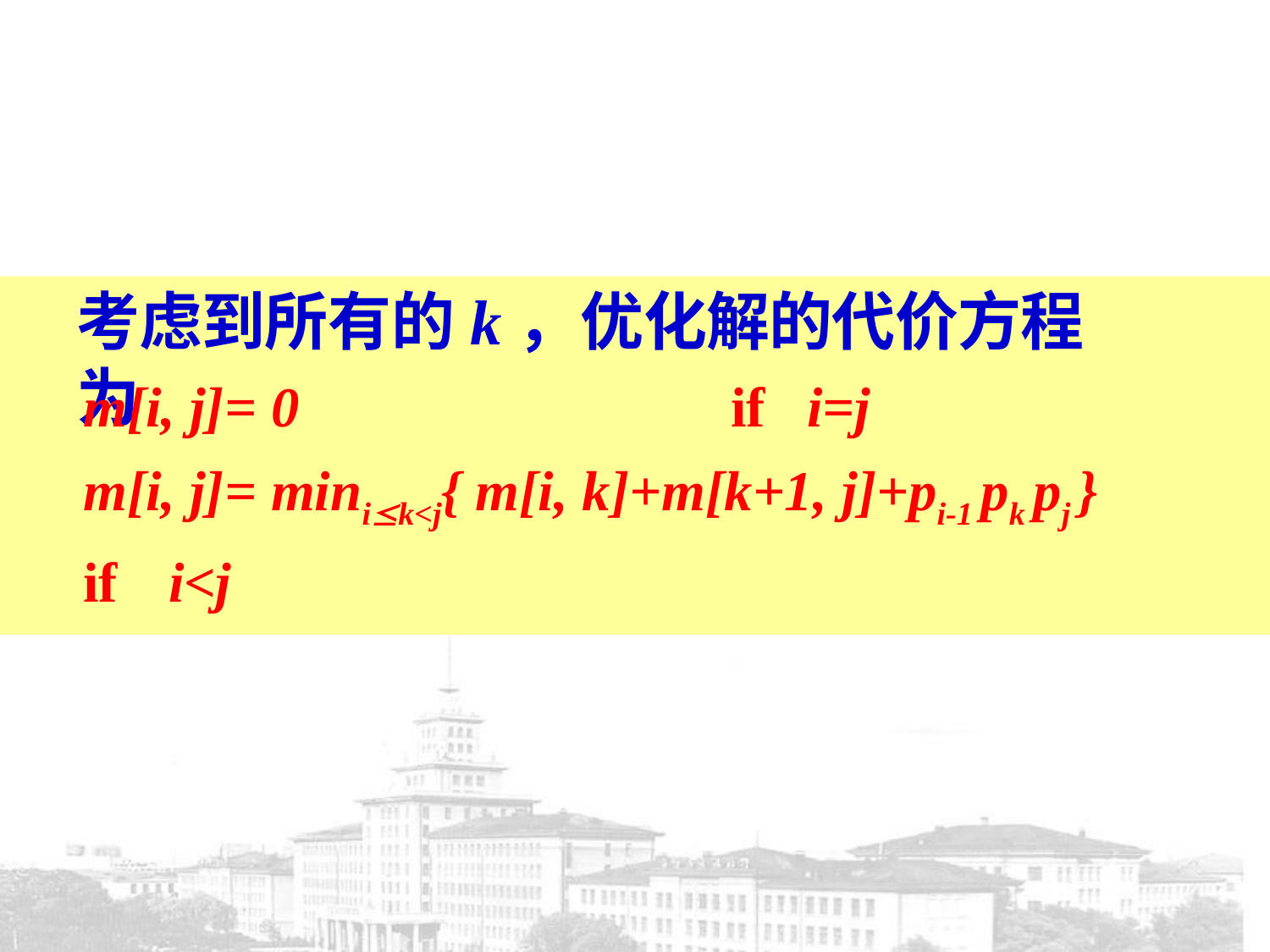

# 考虑到所有的k，优化解的代价方程为
m[i, j]= 0	if	i=j
m[i, j]= mini≤k<j{ m[i, k]+m[k+1, j]+pi-1 pk pj }
if	i<j